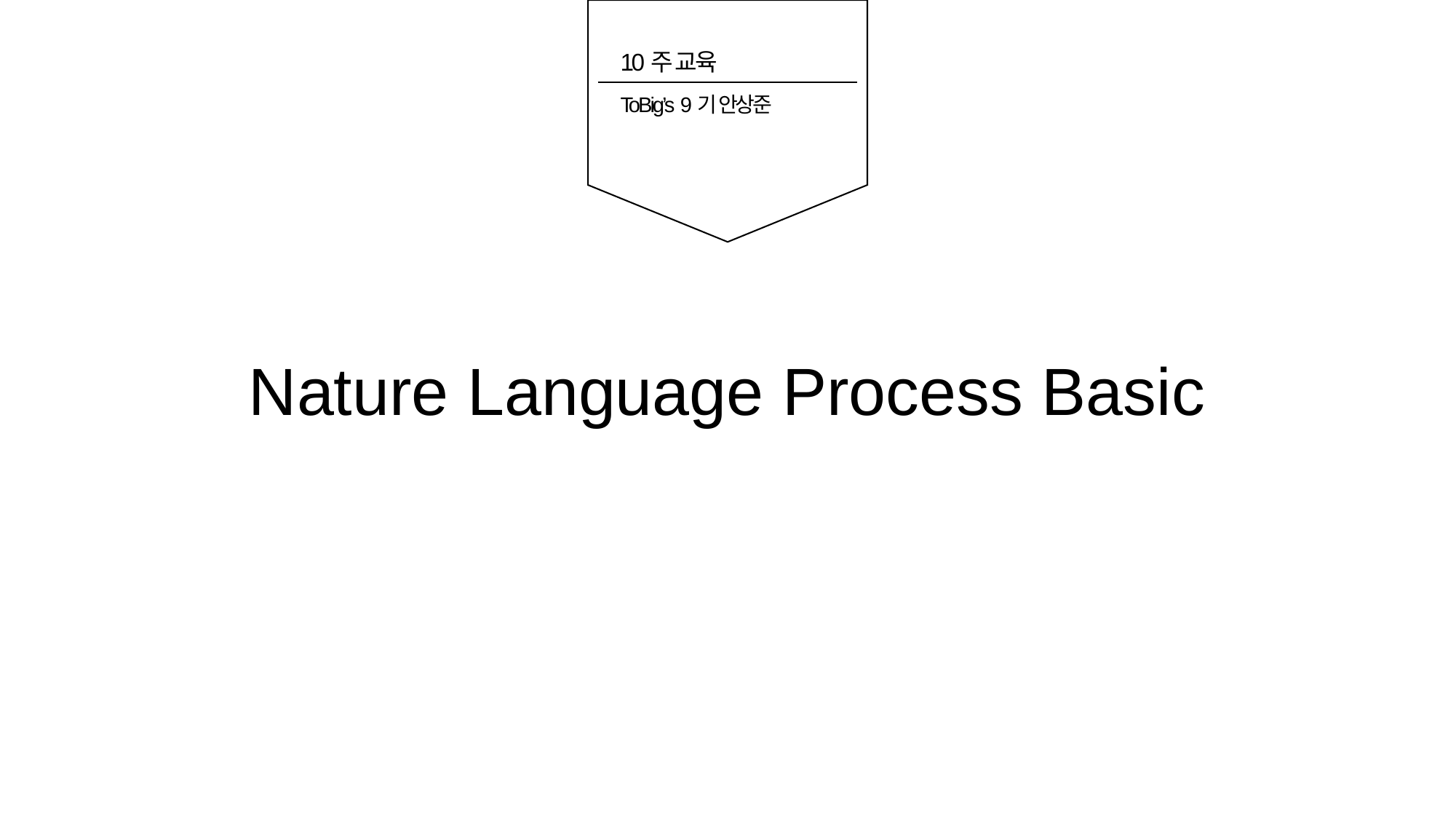

10주 교육
ToBig’s  9기 안상준
Nature Language Process Basic